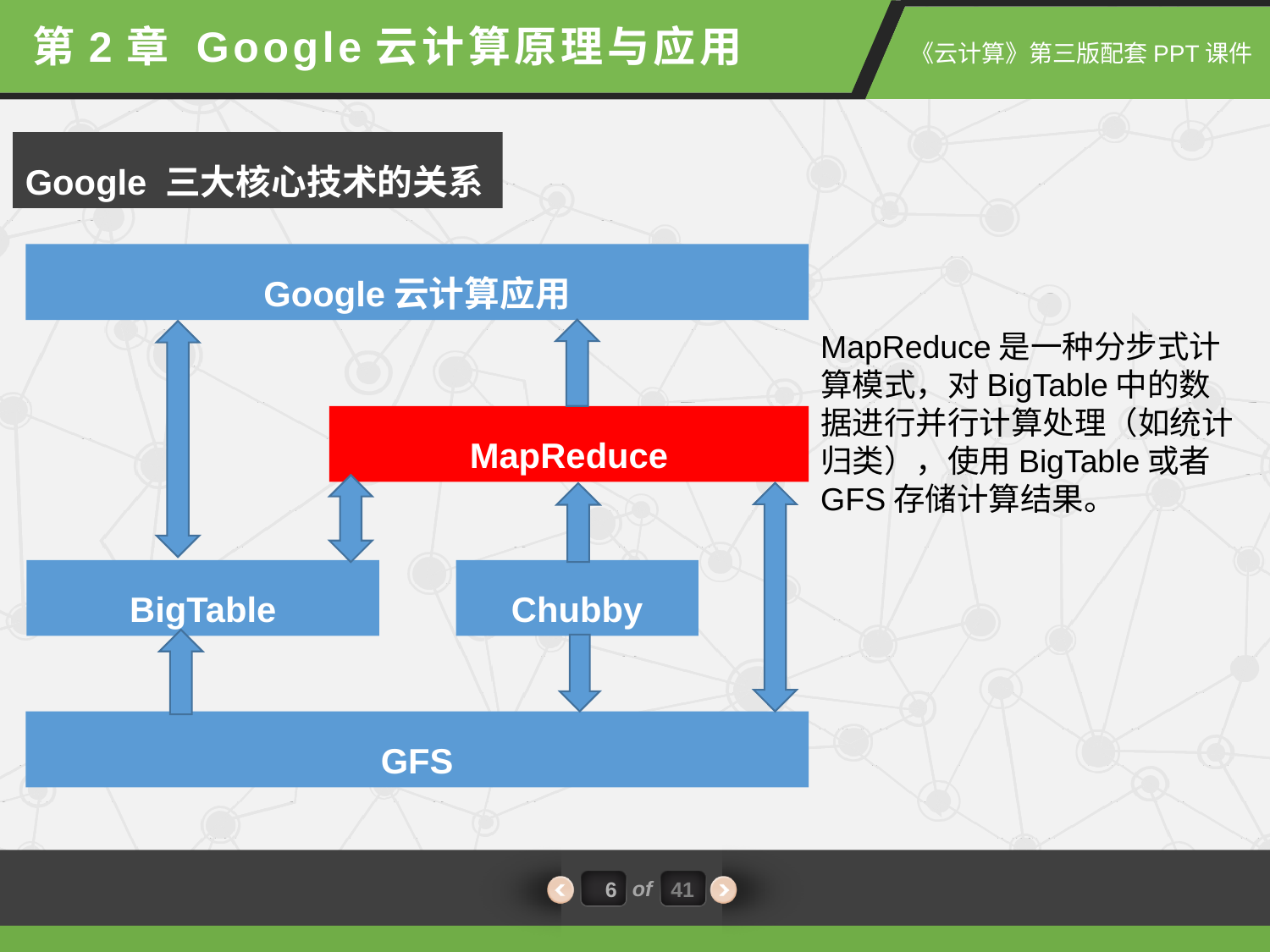

第2章 Google云计算原理与应用
Google 三大核心技术的关系
Google云计算应用

BigTable
Chubby

GFS
MapReduce
MapReduce是一种分步式计算模式，对BigTable中的数据进行并行计算处理（如统计归类），使用BigTable或者GFS存储计算结果。
6